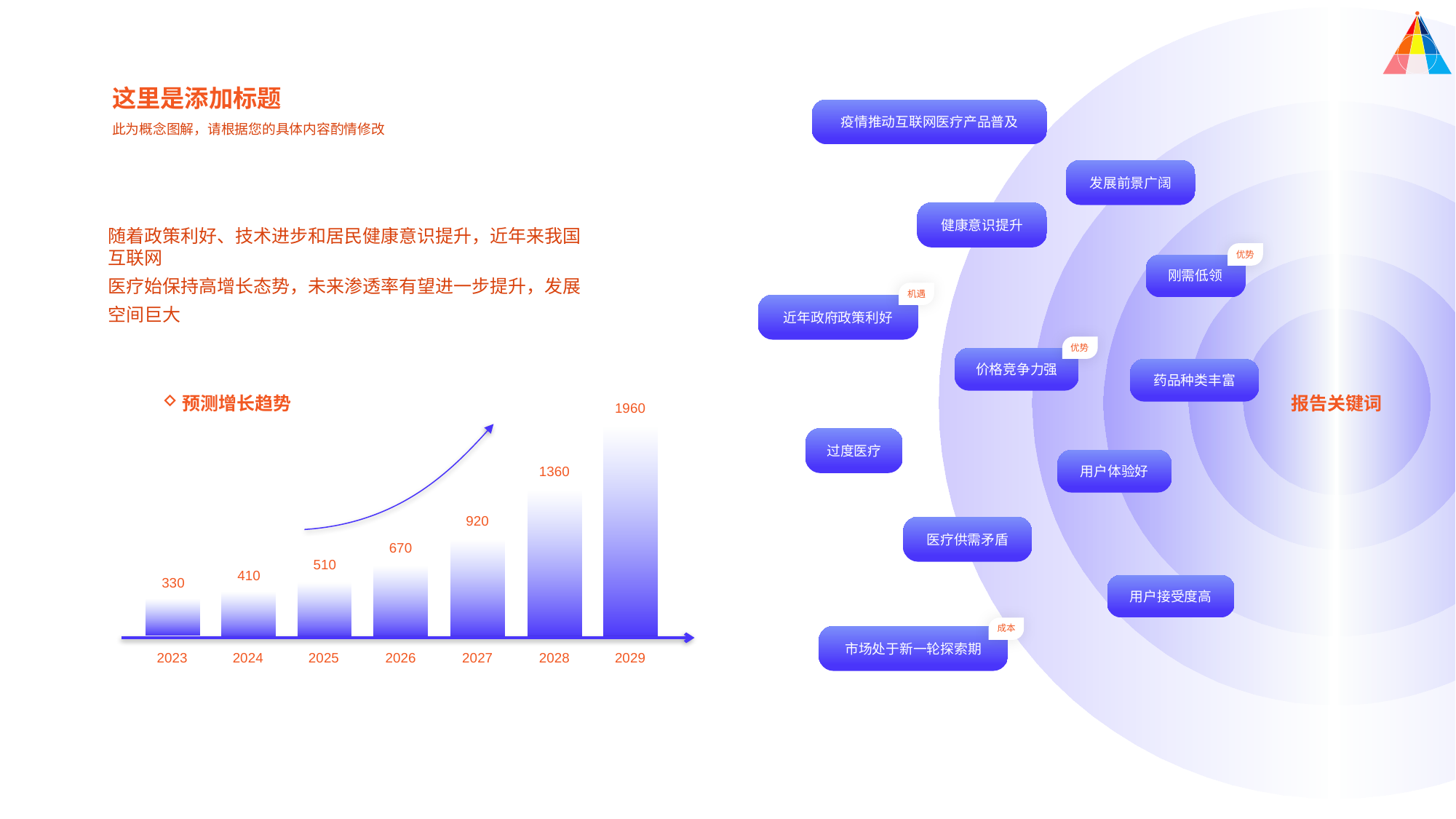

这里是添加标题
此为概念图解，请根据您的具体内容酌情修改

疫情推动互联网医疗产品普及

发展前景广阔

健康意识提升
随着政策利好、技术进步和居民健康意识提升，近年来我国互联网
医疗始保持高增长态势，未来渗透率有望进一步提升，发展空间巨大

优势

刚需低领

机遇

近年政府政策利好

优势

价格竞争力强

药品种类丰富
报告关键词
预测增长趋势
1960

过度医疗

1360
用户体验好

920

医疗供需矛盾
670

510
410

330

用户接受度高

成本

市场处于新一轮探索期
2023
2024
2025
2026
2027
2028
2029